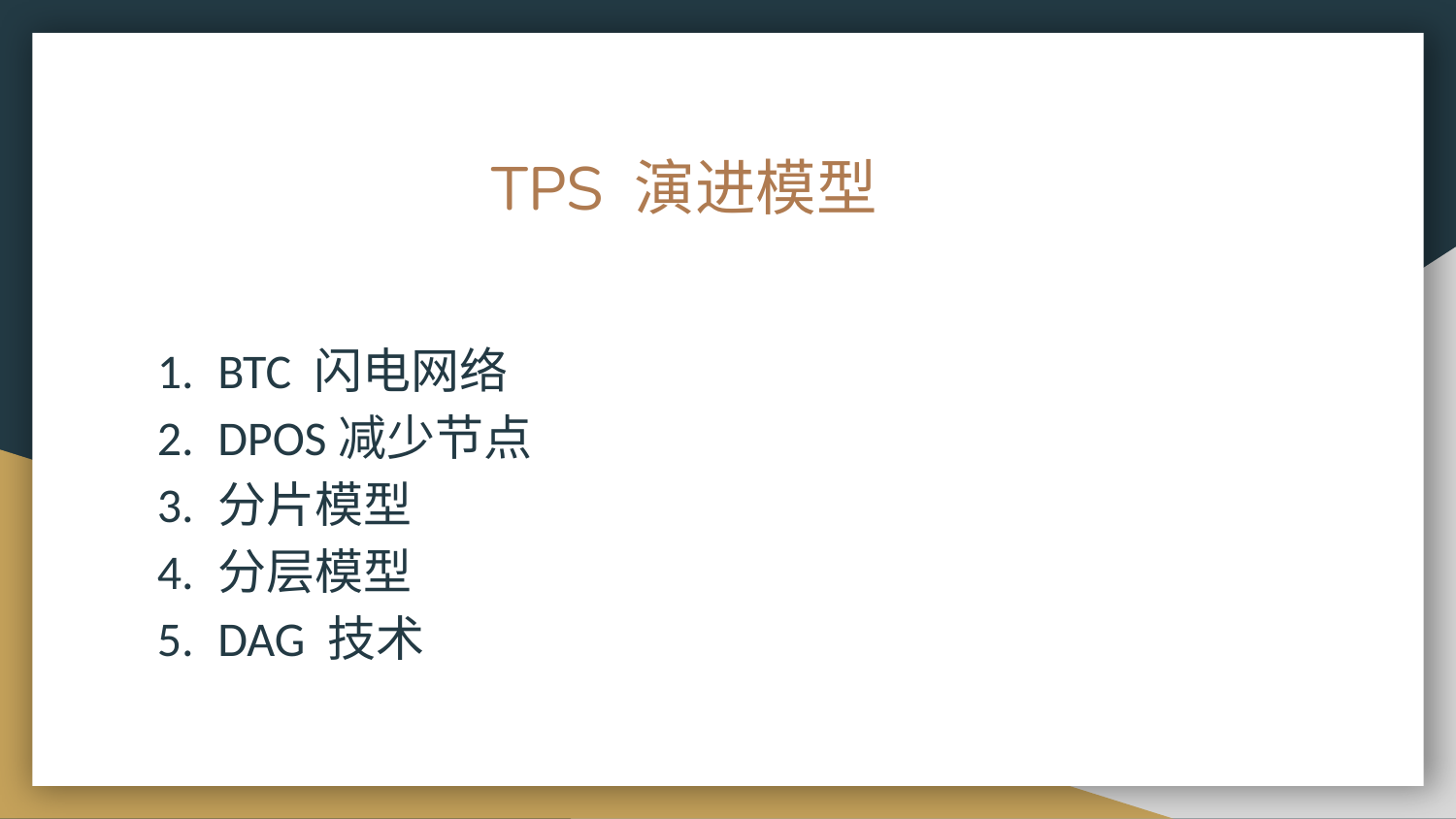

# TPS 演进模型
BTC 闪电网络
DPOS减少节点
分片模型
分层模型
DAG 技术